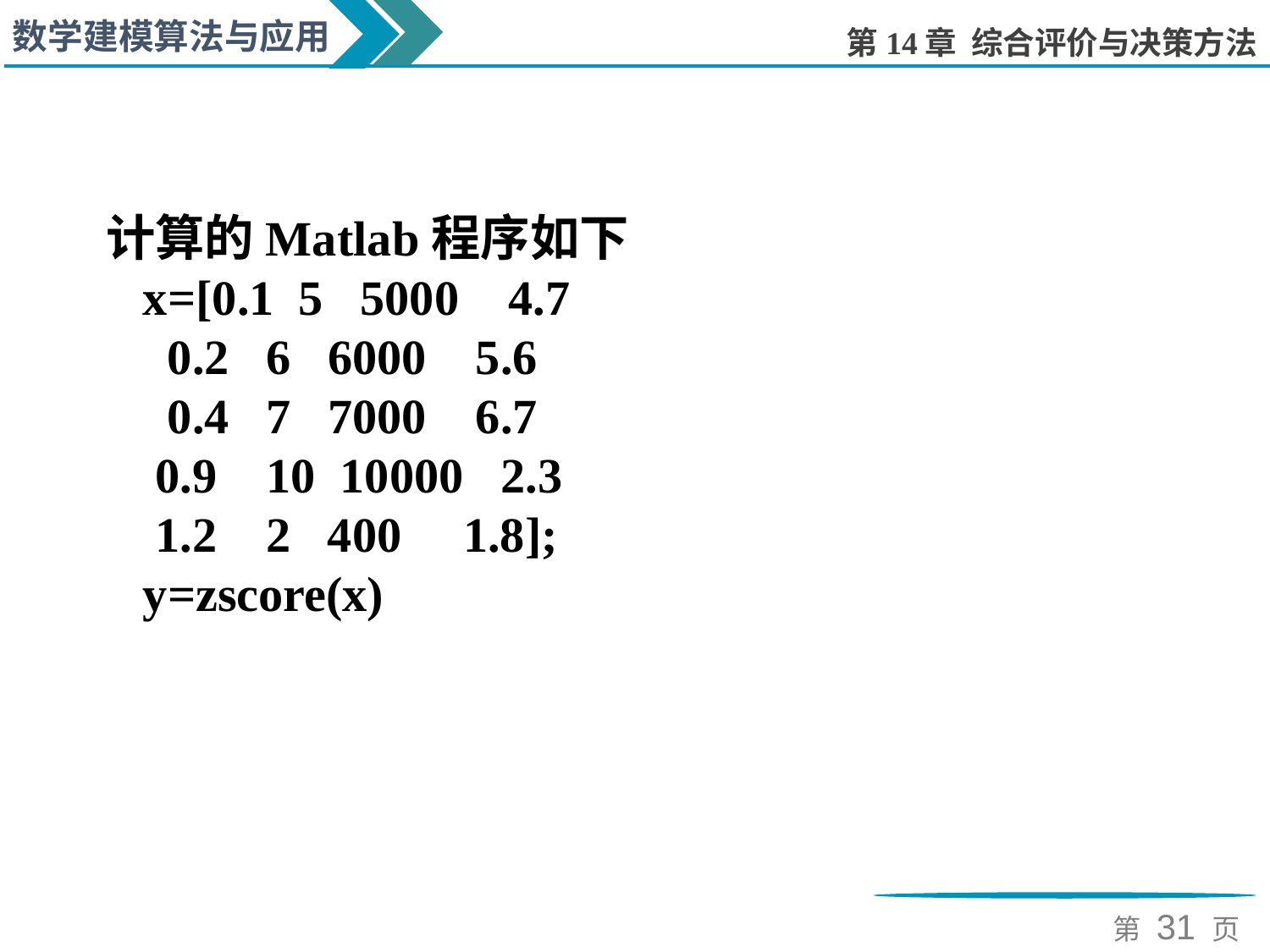

计算的Matlab程序如下
x=[0.1  5   5000    4.7
  0.2   6   6000    5.6
  0.4   7   7000    6.7
 0.9    10  10000   2.3
 1.2    2   400     1.8];
y=zscore(x)